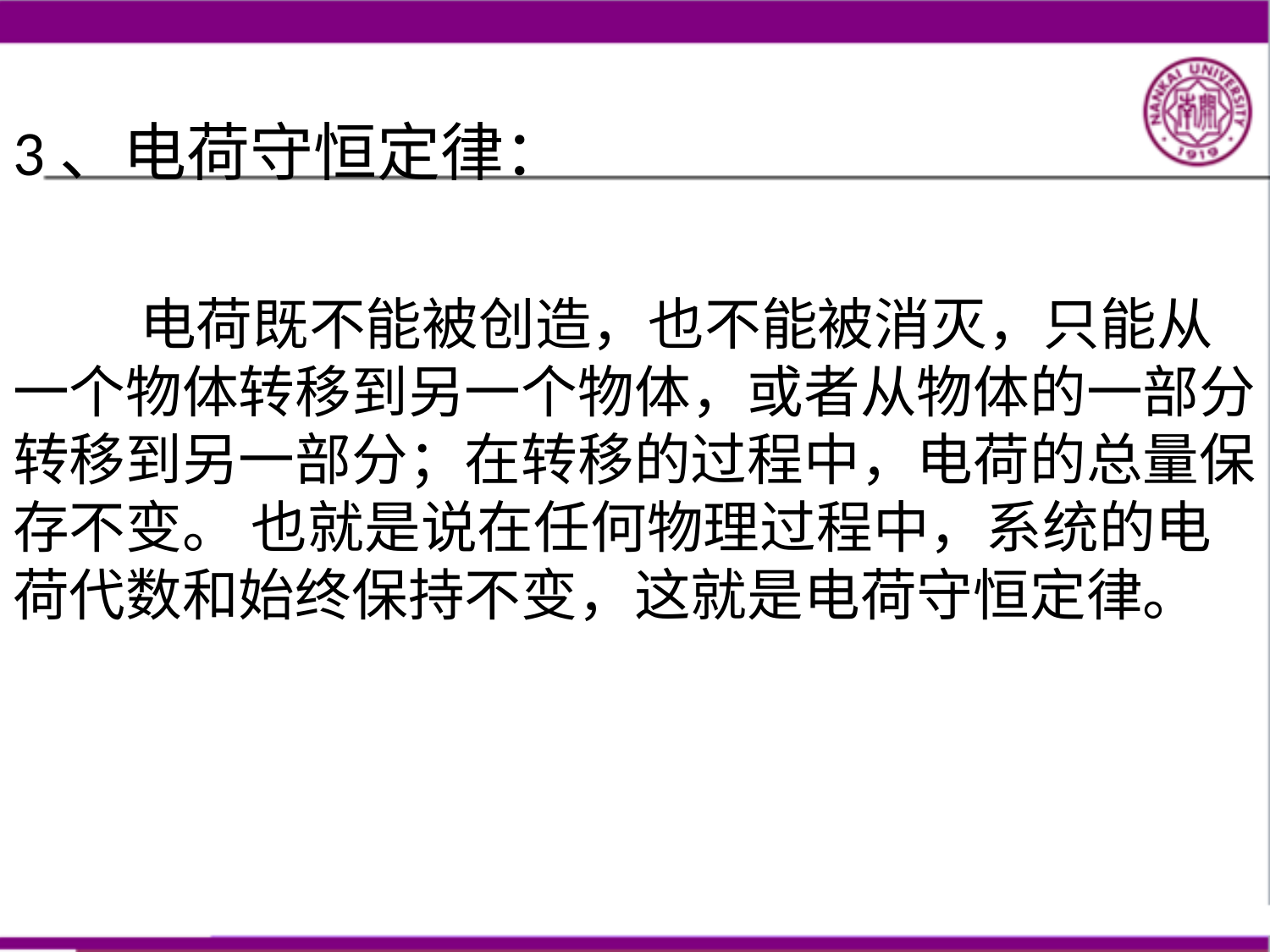

3、电荷守恒定律：

	电荷既不能被创造，也不能被消灭，只能从一个物体转移到另一个物体，或者从物体的一部分转移到另一部分；在转移的过程中，电荷的总量保存不变。 也就是说在任何物理过程中，系统的电荷代数和始终保持不变，这就是电荷守恒定律。